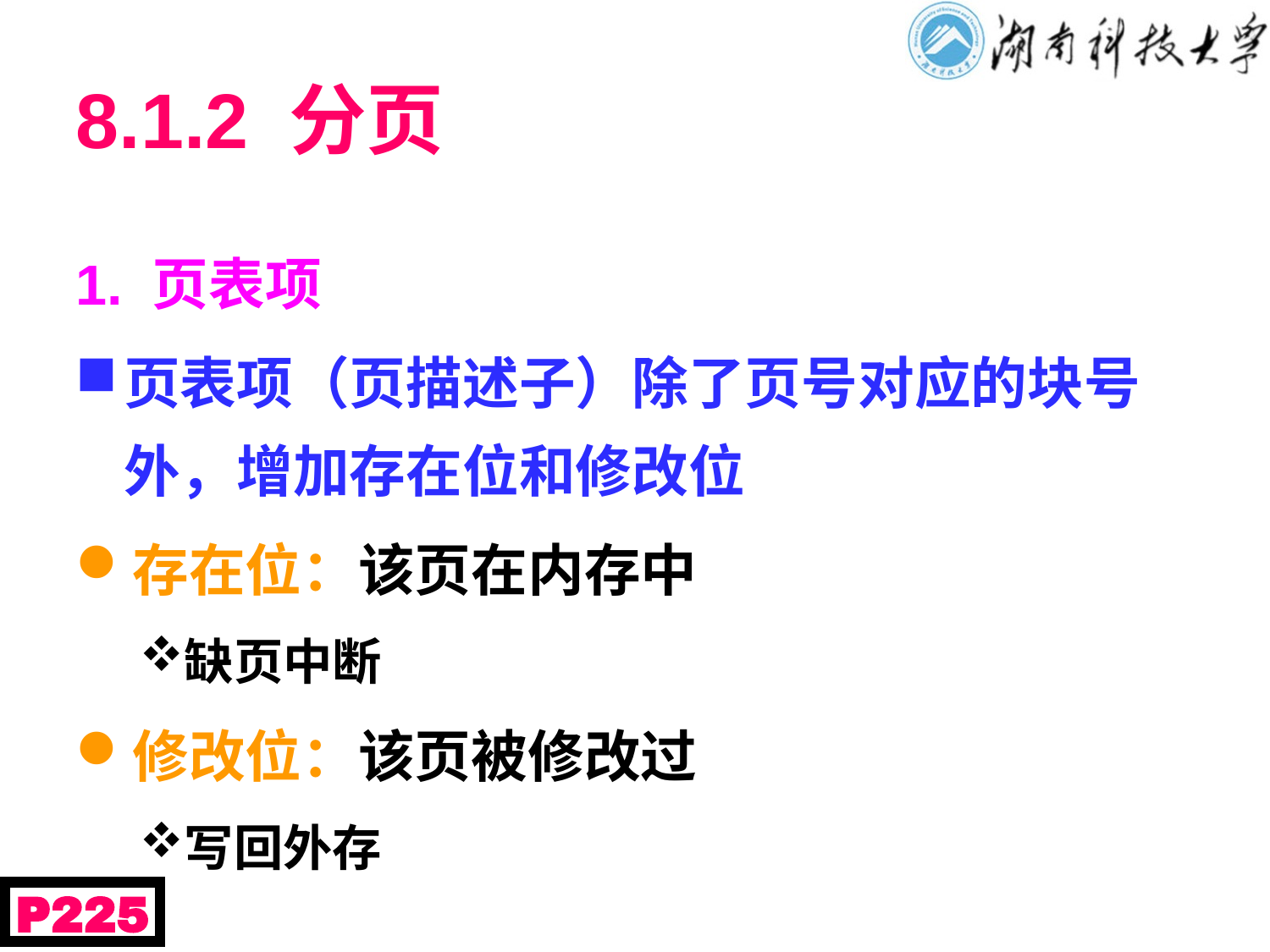

# 8.1.2 分页
1. 页表项
页表项（页描述子）除了页号对应的块号外，增加存在位和修改位
存在位：该页在内存中
缺页中断
修改位：该页被修改过
写回外存
P225